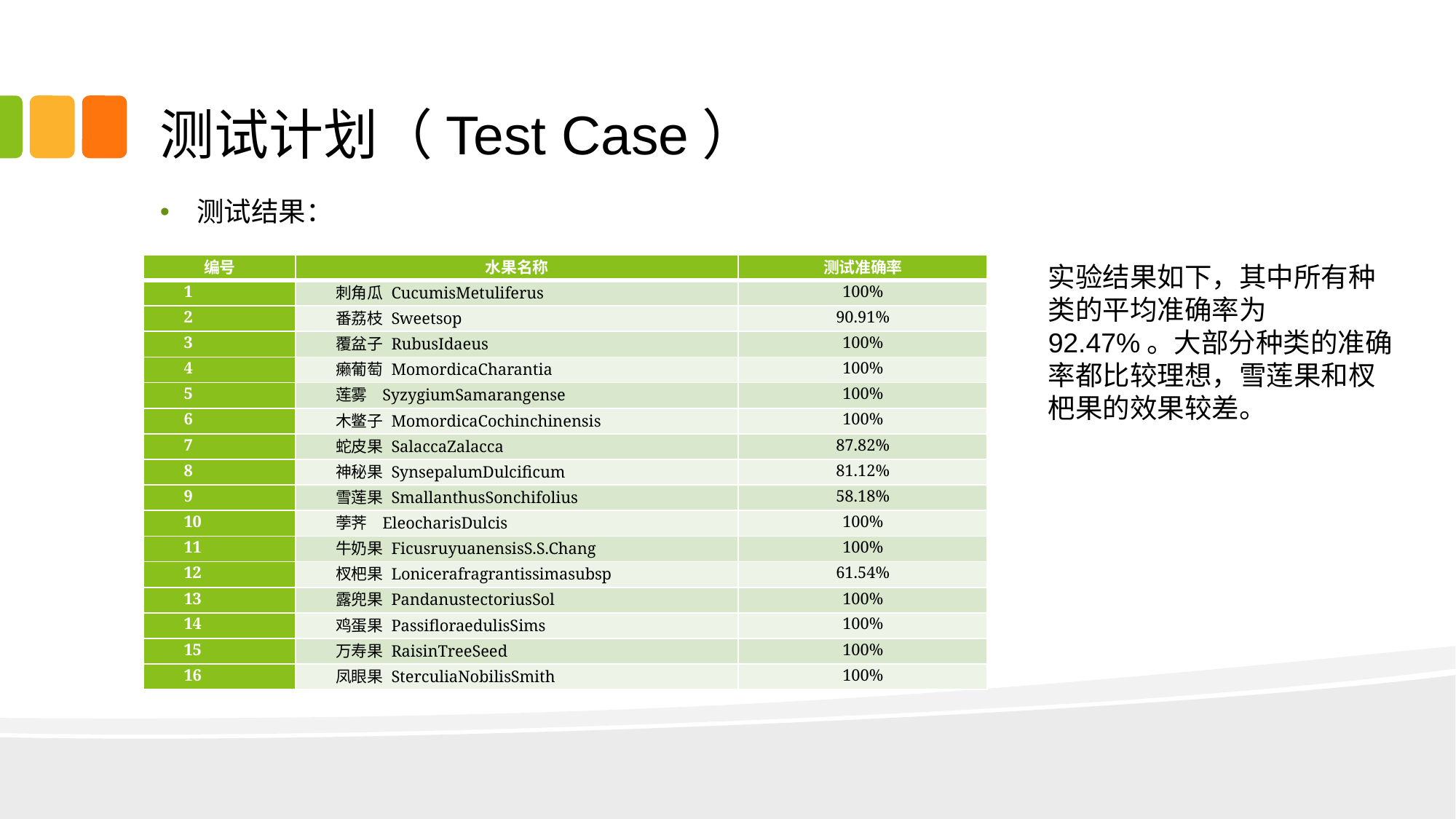

# 测试计划（Test Case）
测试结果：

| 编号 | 水果名称 | 测试准确率 |
| --- | --- | --- |
| 1 | 刺角瓜 CucumisMetuliferus | 100% |
| 2 | 番荔枝 Sweetsop | 90.91% |
| 3 | 覆盆子 RubusIdaeus | 100% |
| 4 | 癞葡萄 MomordicaCharantia | 100% |
| 5 | 莲雾 SyzygiumSamarangense | 100% |
| 6 | 木鳖子 MomordicaCochinchinensis | 100% |
| 7 | 蛇皮果 SalaccaZalacca | 87.82% |
| 8 | 神秘果 SynsepalumDulcificum | 81.12% |
| 9 | 雪莲果 SmallanthusSonchifolius | 58.18% |
| 10 | 荸荠 EleocharisDulcis | 100% |
| 11 | 牛奶果 FicusruyuanensisS.S.Chang | 100% |
| 12 | 杈杷果 Lonicerafragrantissimasubsp | 61.54% |
| 13 | 露兜果 PandanustectoriusSol | 100% |
| 14 | 鸡蛋果 PassifloraedulisSims | 100% |
| 15 | 万寿果 RaisinTreeSeed | 100% |
| 16 | 凤眼果 SterculiaNobilisSmith | 100% |
实验结果如下，其中所有种类的平均准确率为92.47%。大部分种类的准确率都比较理想，雪莲果和杈杷果的效果较差。